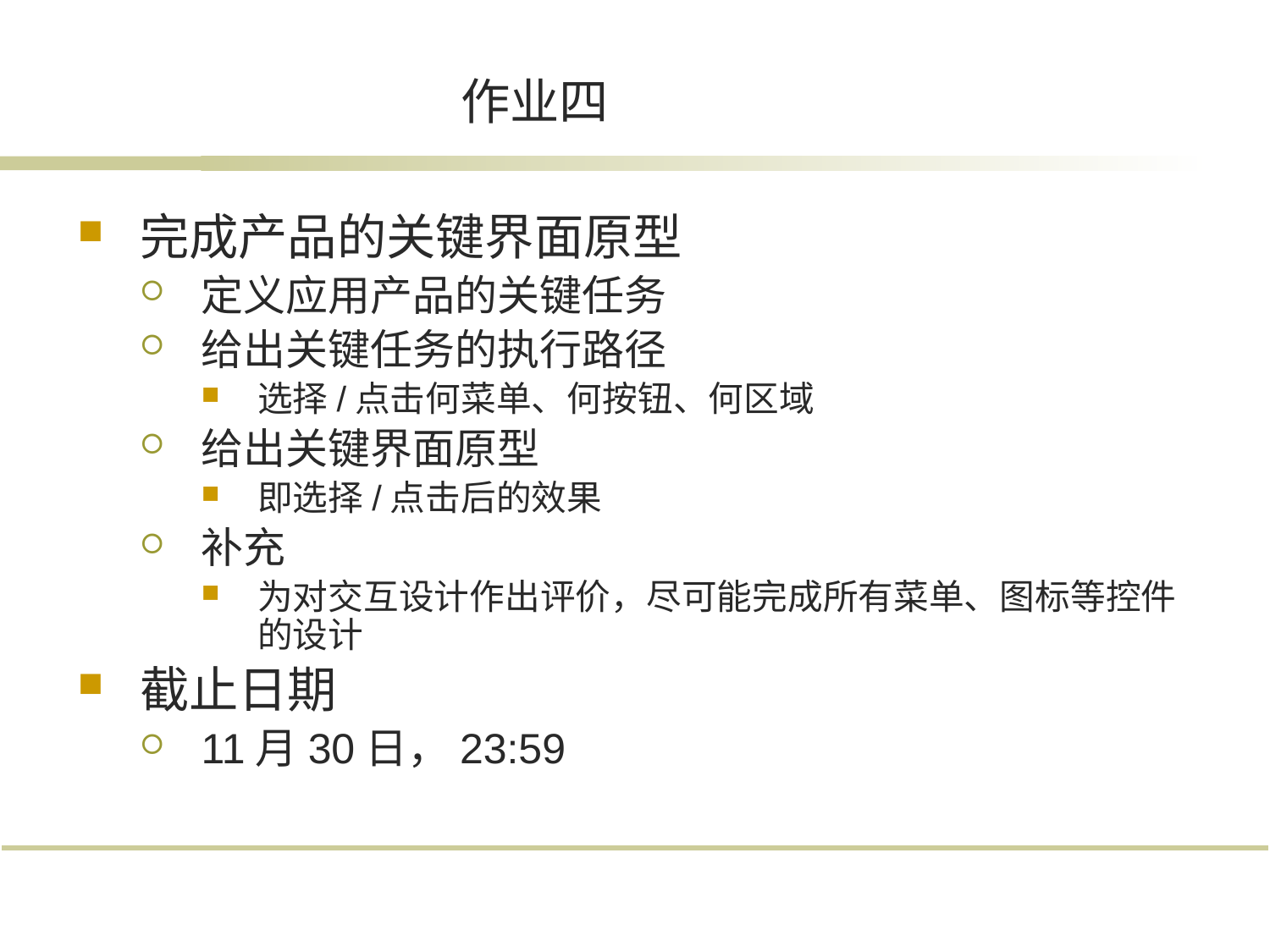

# 作业四
完成产品的关键界面原型
定义应用产品的关键任务
给出关键任务的执行路径
选择/点击何菜单、何按钮、何区域
给出关键界面原型
即选择/点击后的效果
补充
为对交互设计作出评价，尽可能完成所有菜单、图标等控件的设计
截止日期
11月30日，23:59